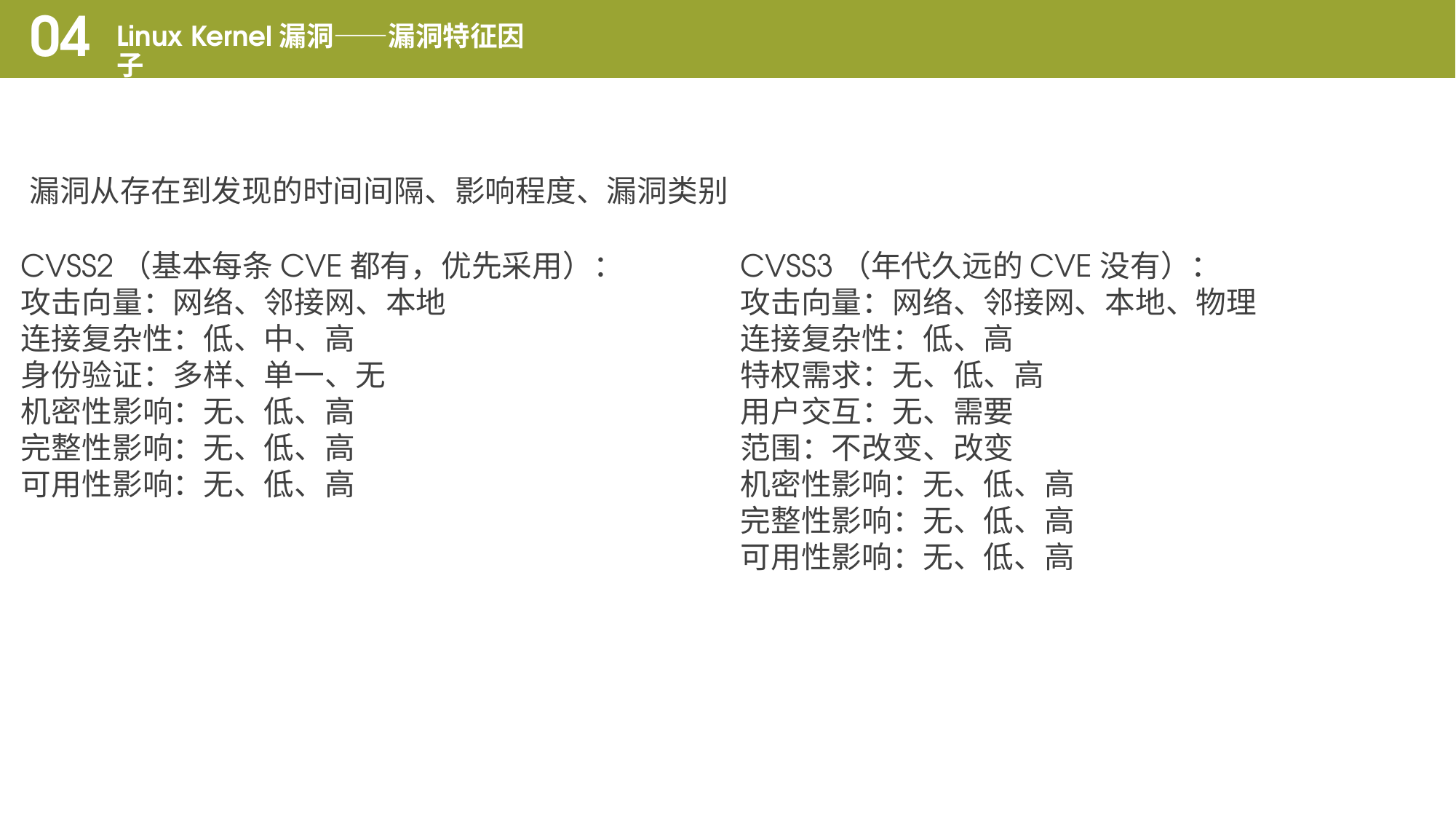

04
Linux Kernel漏洞——漏洞特征因子
漏洞从存在到发现的时间间隔、影响程度、漏洞类别

CVSS2（基本每条CVE都有，优先采用）：
攻击向量：网络、邻接网、本地
连接复杂性：低、中、高
身份验证：多样、单一、无
机密性影响：无、低、高
完整性影响：无、低、高
可用性影响：无、低、高
CVSS3（年代久远的CVE没有）：
攻击向量：网络、邻接网、本地、物理
连接复杂性：低、高
特权需求：无、低、高
用户交互：无、需要
范围：不改变、改变
机密性影响：无、低、高
完整性影响：无、低、高
可用性影响：无、低、高